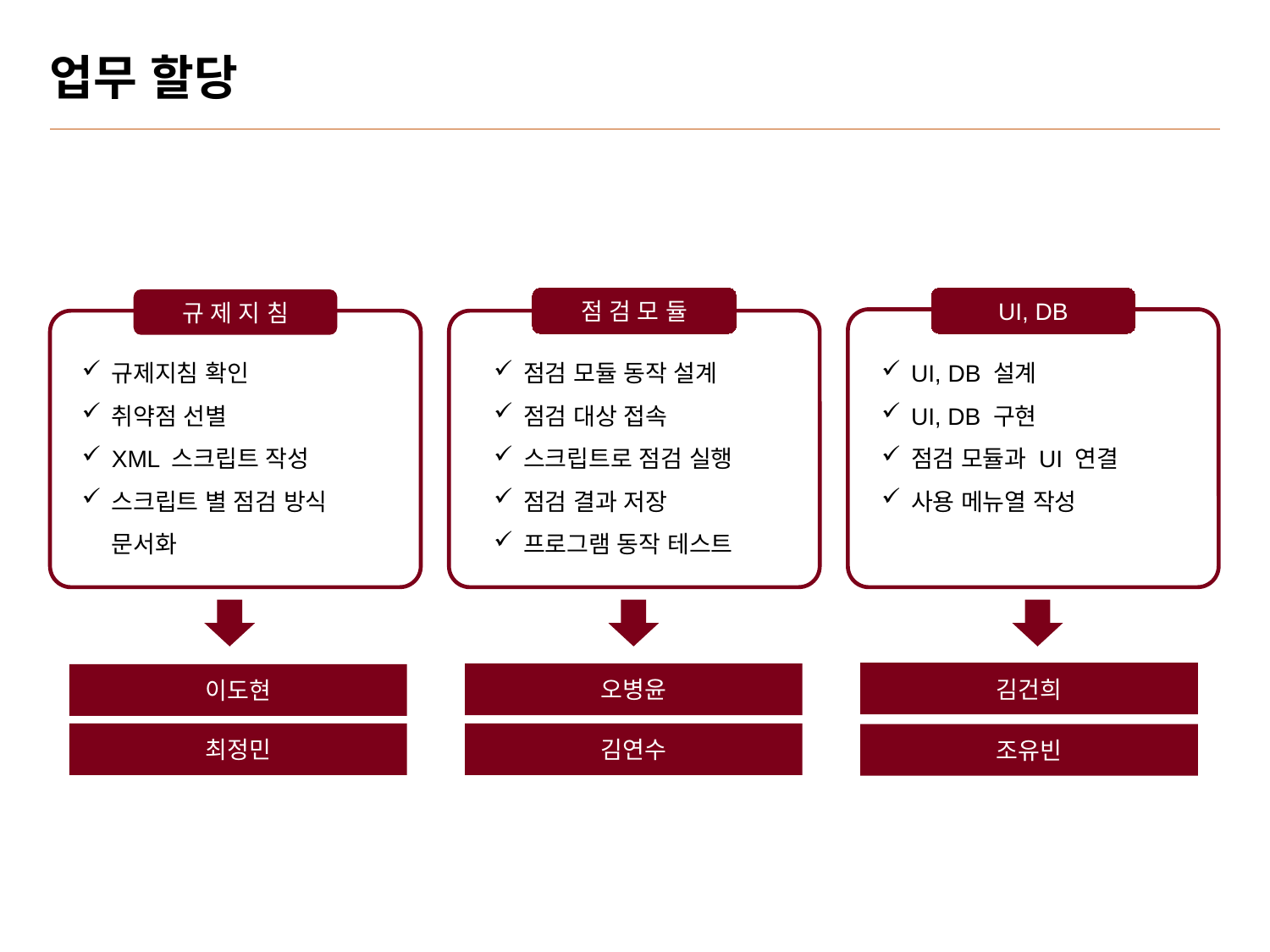

# 업무 할당
점 검 모 듈

UI, DB

규 제 지 침

규제지침 확인
취약점 선별
XML 스크립트 작성
스크립트 별 점검 방식 문서화
점검 모듈 동작 설계
점검 대상 접속
스크립트로 점검 실행
점검 결과 저장
프로그램 동작 테스트
UI, DB 설계
UI, DB 구현
점검 모듈과 UI 연결
사용 메뉴열 작성

김건희
오병윤
이도현
최정민
김연수
조유빈